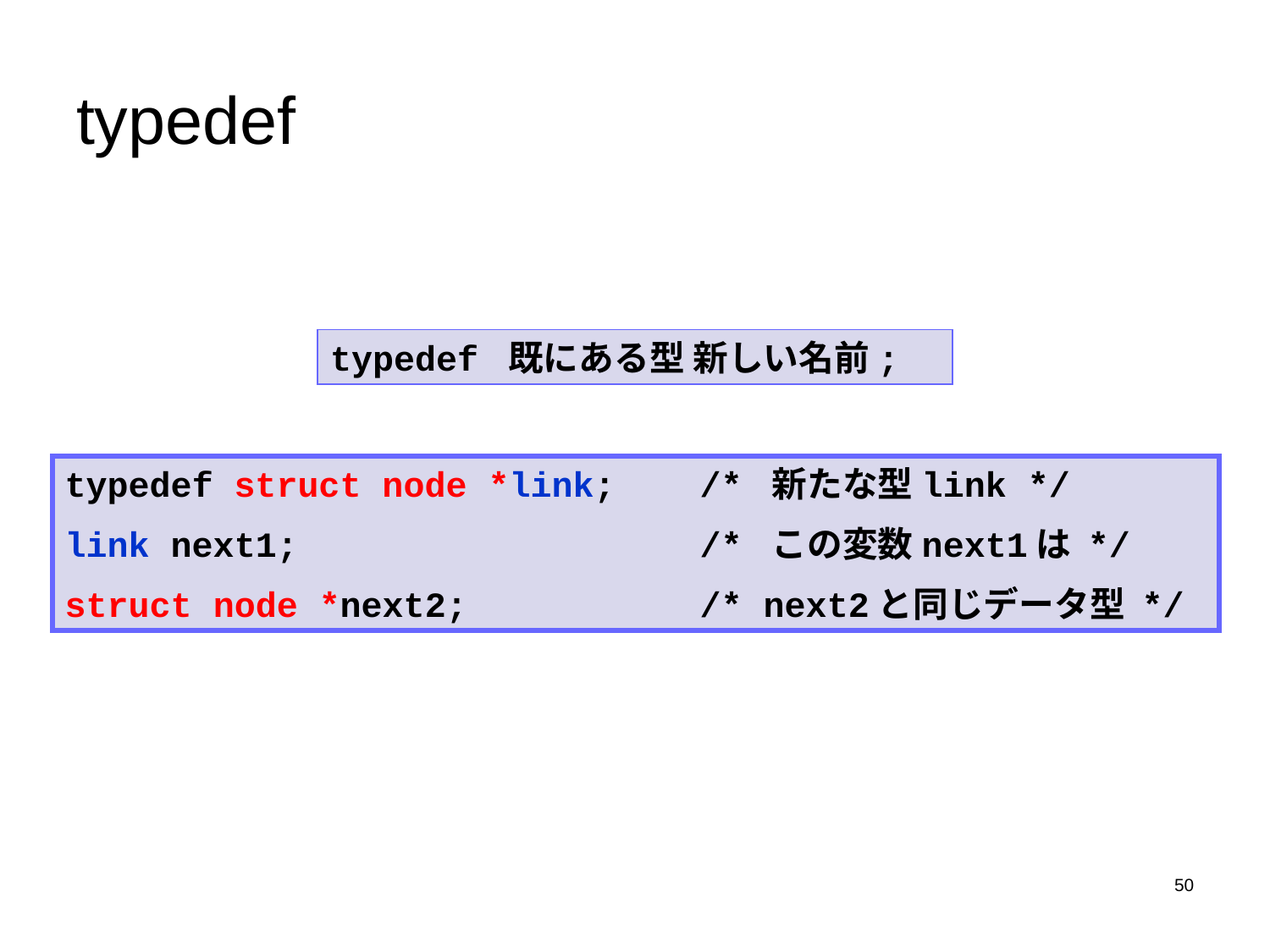

# typedef
typedef 既にある型 新しい名前;
typedef struct node *link;	/* 新たな型link */
link next1;				/* この変数next1は */
struct node *next2;		/* next2と同じデータ型 */
50